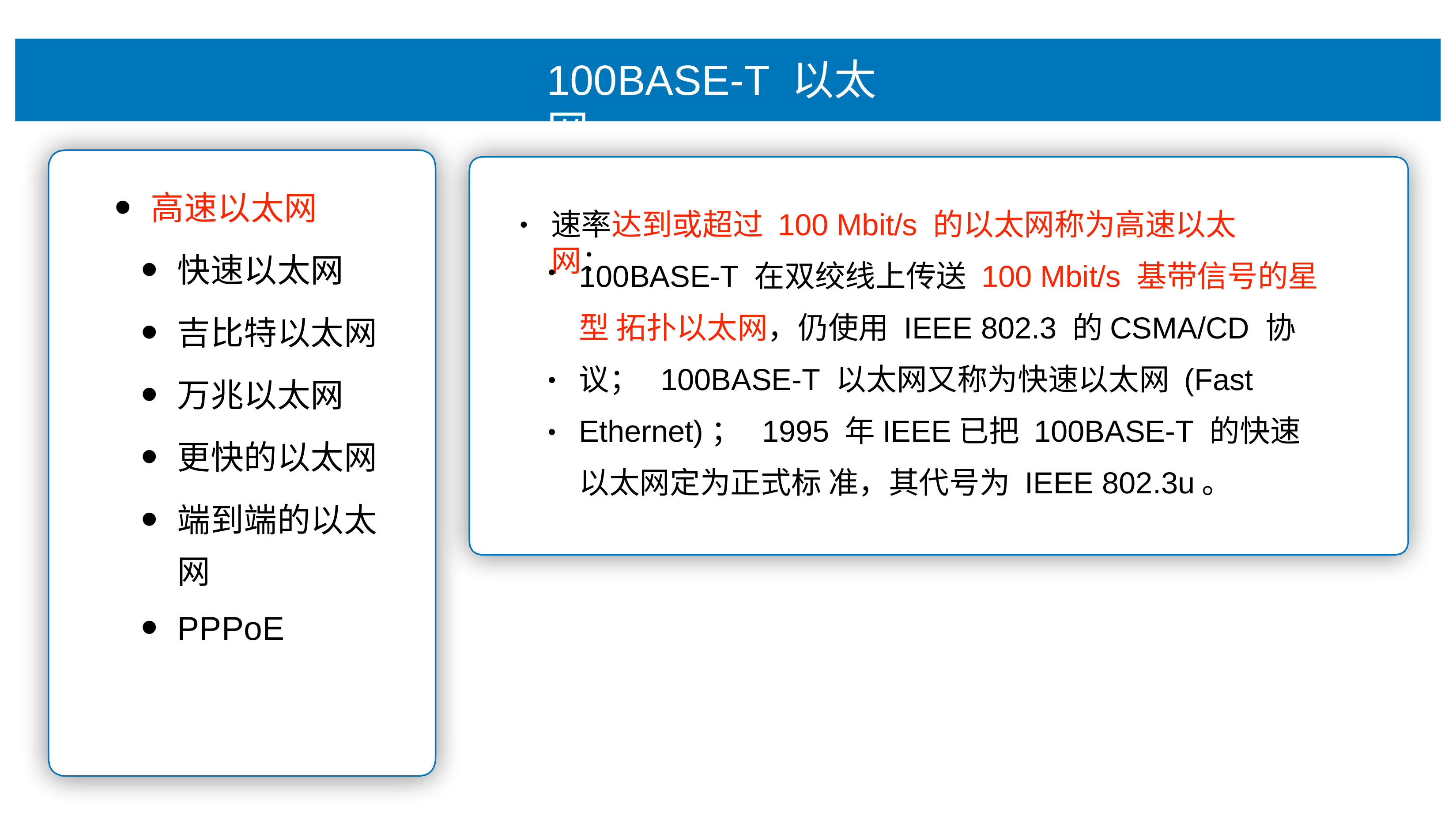

# 100BASE-T 以太⽹

⾼速以太⽹
快速以太⽹
吉⽐特以太⽹
万兆以太⽹
更快的以太⽹
端到端的以太
⽹
PPPoE
速率达到或超过 100 Mbit/s 的以太⽹称为⾼速以太⽹：
•
100BASE-T 在双绞线上传送 100 Mbit/s 基带信号的星型 拓扑以太⽹，仍使⽤ IEEE 802.3 的CSMA/CD 协议；  100BASE-T 以太⽹⼜称为快速以太⽹ (Fast Ethernet)；  1995 年IEEE已把 100BASE-T 的快速以太⽹定为正式标 准，其代号为 IEEE 802.3u。
•
•